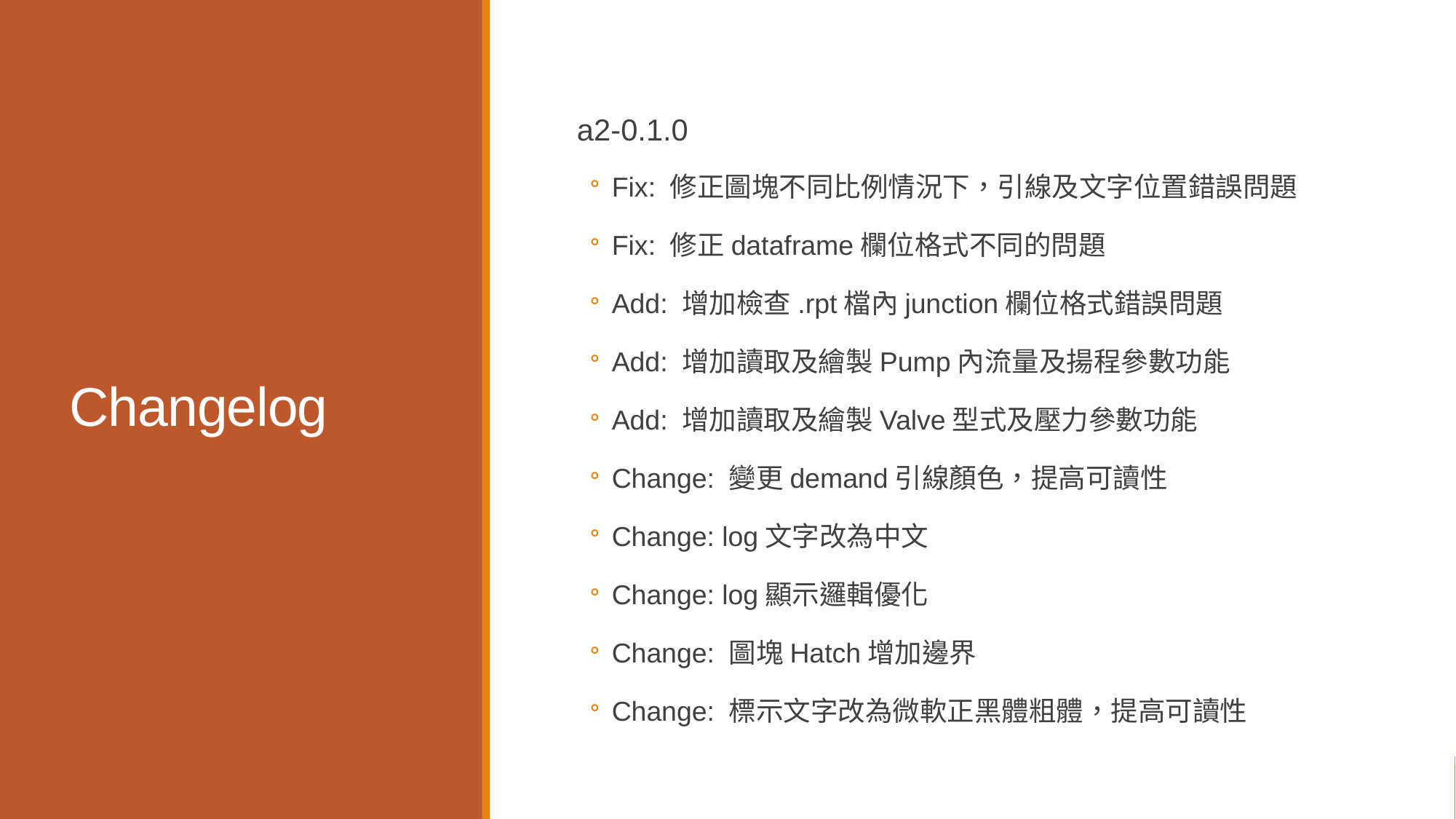

# Changelog
a2-0.1.0
Fix: 修正圖塊不同比例情況下，引線及文字位置錯誤問題
Fix: 修正dataframe欄位格式不同的問題
Add: 增加檢查.rpt檔內junction欄位格式錯誤問題
Add: 增加讀取及繪製Pump內流量及揚程參數功能
Add: 增加讀取及繪製Valve型式及壓力參數功能
Change: 變更demand引線顏色，提高可讀性
Change: log文字改為中文
Change: log顯示邏輯優化
Change: 圖塊Hatch增加邊界
Change: 標示文字改為微軟正黑體粗體，提高可讀性
2